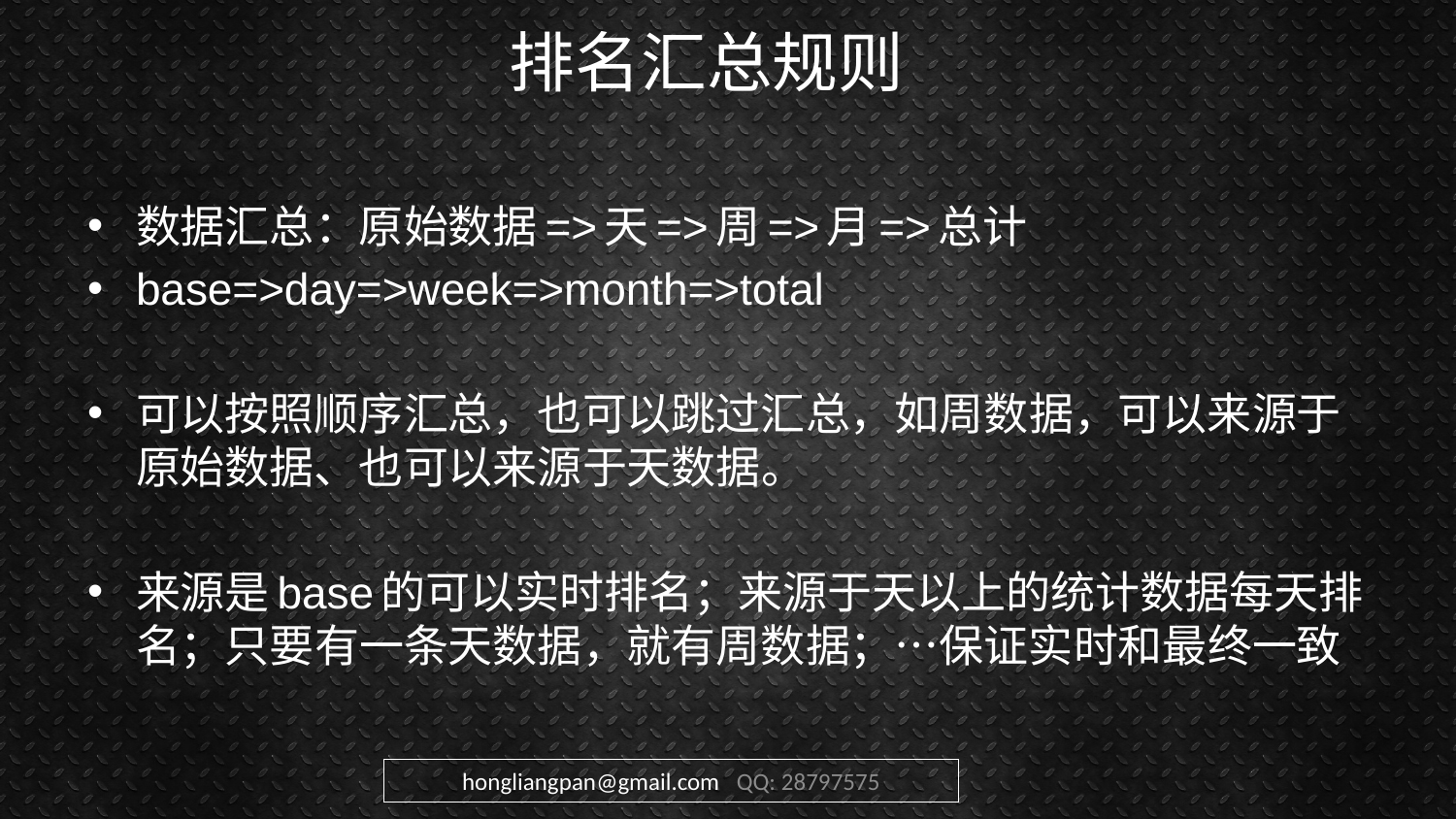

# 排名汇总规则
数据汇总：原始数据=>天=>周=>月=>总计
base=>day=>week=>month=>total

可以按照顺序汇总，也可以跳过汇总，如周数据，可以来源于原始数据、也可以来源于天数据。

来源是base的可以实时排名；来源于天以上的统计数据每天排名；只要有一条天数据，就有周数据；…保证实时和最终一致